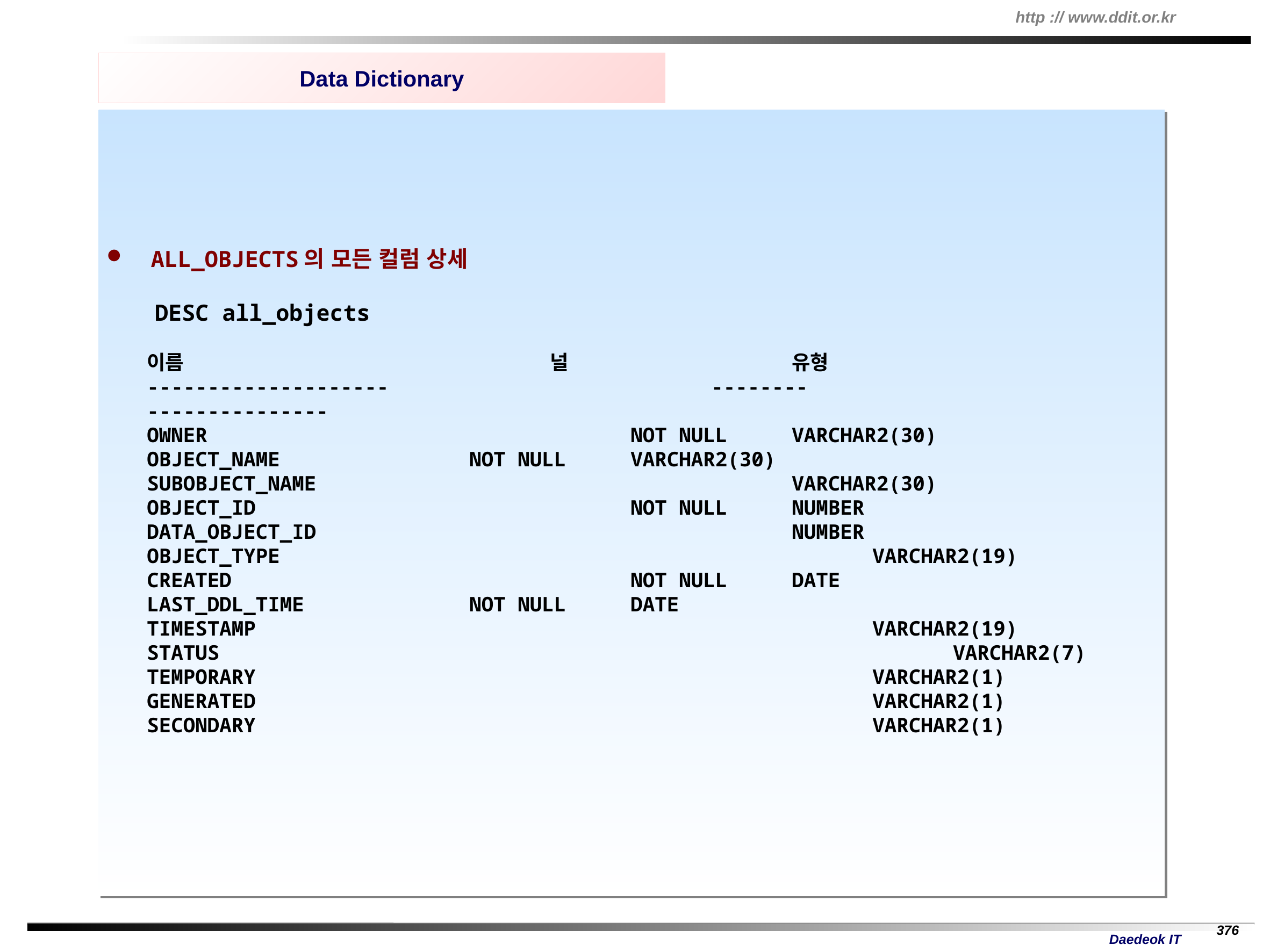

Data Dictionary
  ALL_OBJECTS의 모든 컬럼 상세

    DESC all_objects

이름                   				널        			유형
-------------------- 				-------- 			---------------
OWNER                			NOT NULL 	VARCHAR2(30)
OBJECT_NAME      		NOT NULL 	VARCHAR2(30)
SUBOBJECT_NAME               	 			VARCHAR2(30)
OBJECT_ID            			NOT NULL 	NUMBER
DATA_OBJECT_ID                				NUMBER
OBJECT_TYPE                   					VARCHAR2(19)
CREATED              			NOT NULL 	DATE
LAST_DDL_TIME        	NOT NULL 	DATE
TIMESTAMP                     					VARCHAR2(19)
STATUS                        						VARCHAR2(7)
TEMPORARY                     					VARCHAR2(1)
GENERATED                     					VARCHAR2(1)
SECONDARY                     					VARCHAR2(1)